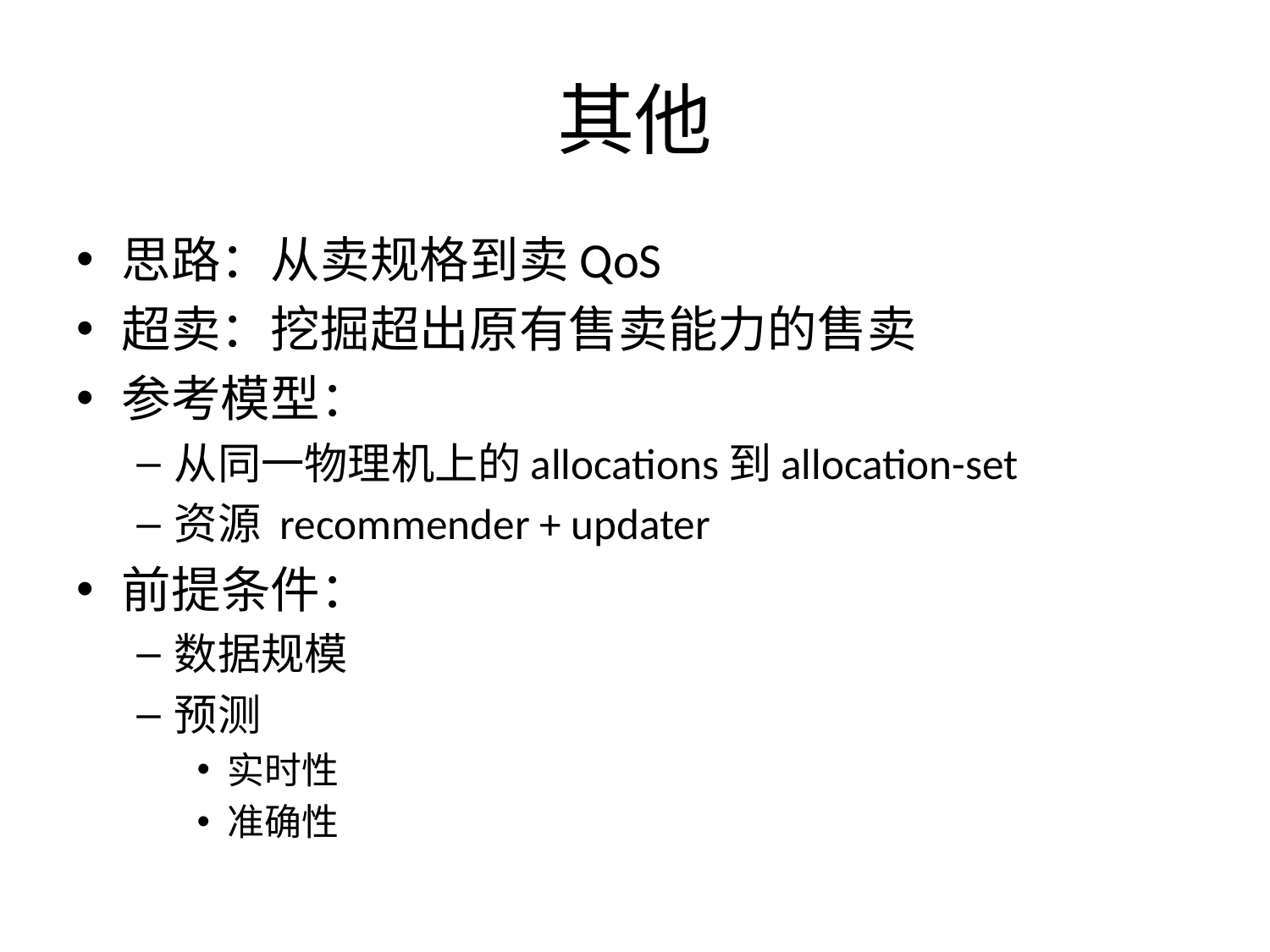

# 其他
思路：从卖规格到卖QoS
超卖：挖掘超出原有售卖能力的售卖
参考模型：
从同一物理机上的allocations到allocation-set
资源 recommender + updater
前提条件：
数据规模
预测
实时性
准确性